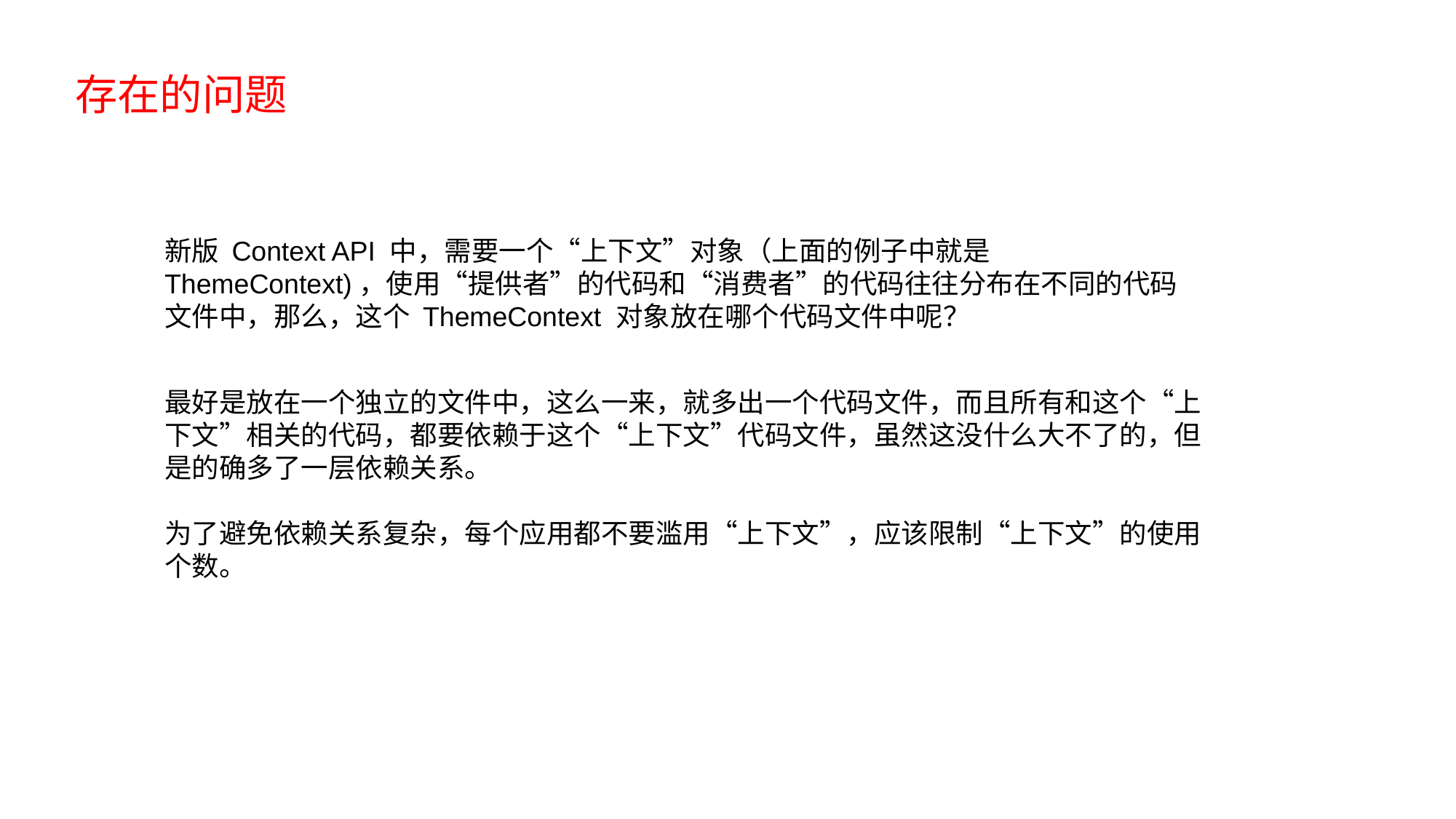

# 存在的问题
新版 Context API 中，需要一个“上下文”对象（上面的例子中就是 ThemeContext)，使用“提供者”的代码和“消费者”的代码往往分布在不同的代码文件中，那么，这个 ThemeContext 对象放在哪个代码文件中呢？

最好是放在一个独立的文件中，这么一来，就多出一个代码文件，而且所有和这个“上下文”相关的代码，都要依赖于这个“上下文”代码文件，虽然这没什么大不了的，但是的确多了一层依赖关系。

为了避免依赖关系复杂，每个应用都不要滥用“上下文”，应该限制“上下文”的使用个数。